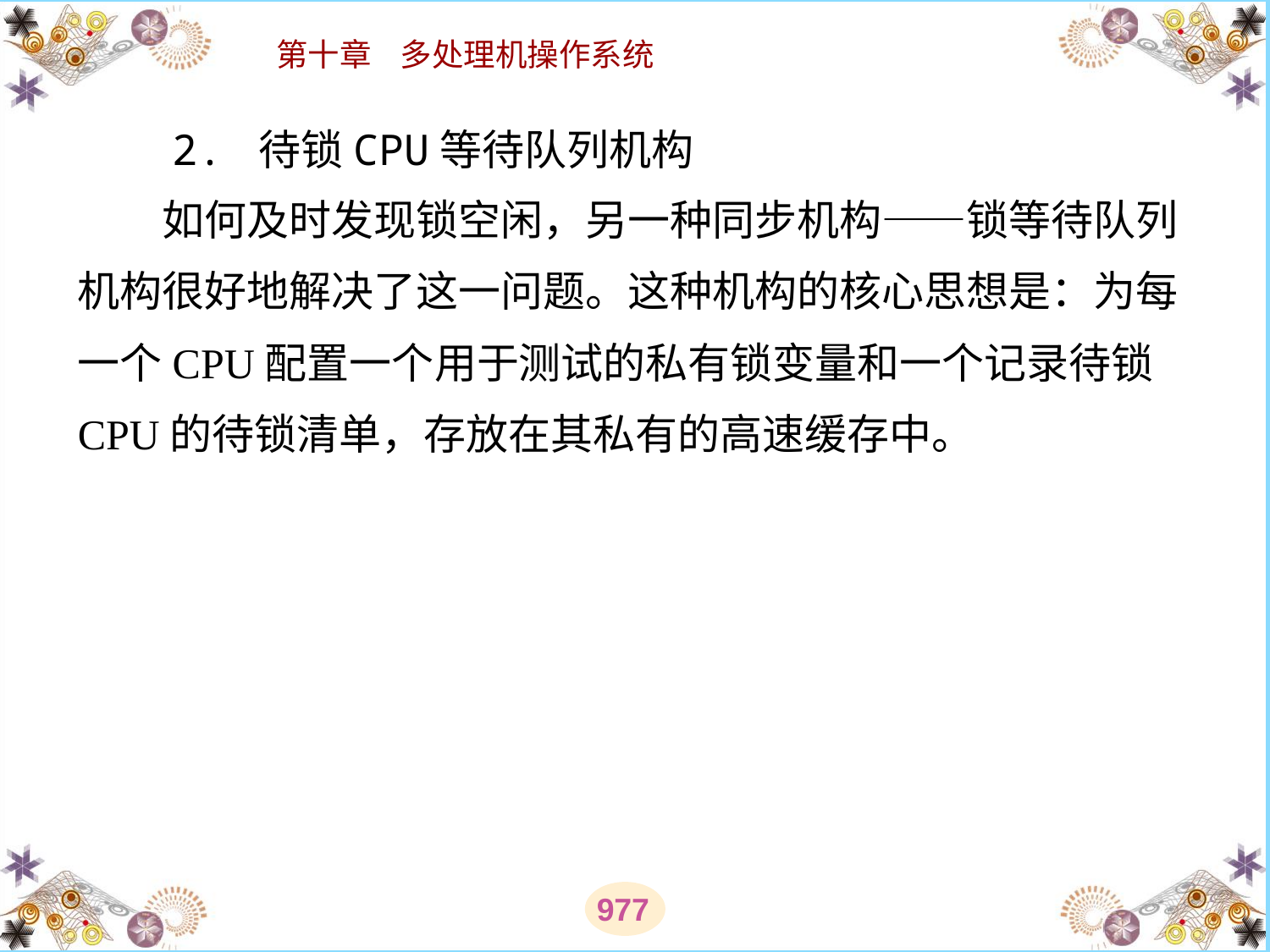

# 2. 待锁CPU等待队列机构 　　如何及时发现锁空闲，另一种同步机构——锁等待队列机构很好地解决了这一问题。这种机构的核心思想是：为每一个CPU配置一个用于测试的私有锁变量和一个记录待锁CPU的待锁清单，存放在其私有的高速缓存中。